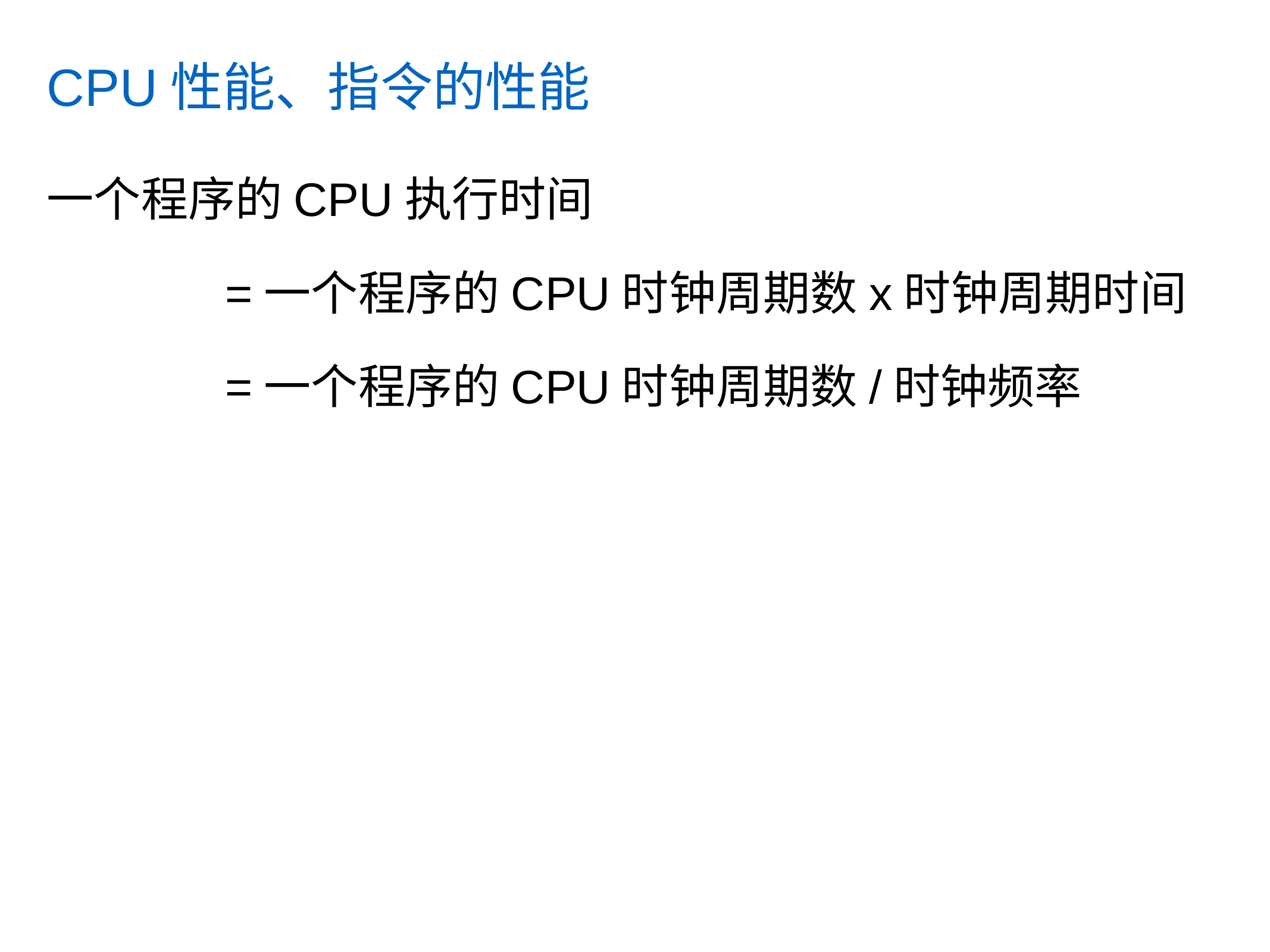

# CPU性能、指令的性能
一个程序的CPU执行时间
		=一个程序的CPU时钟周期数x时钟周期时间
		=一个程序的CPU时钟周期数/时钟频率
61